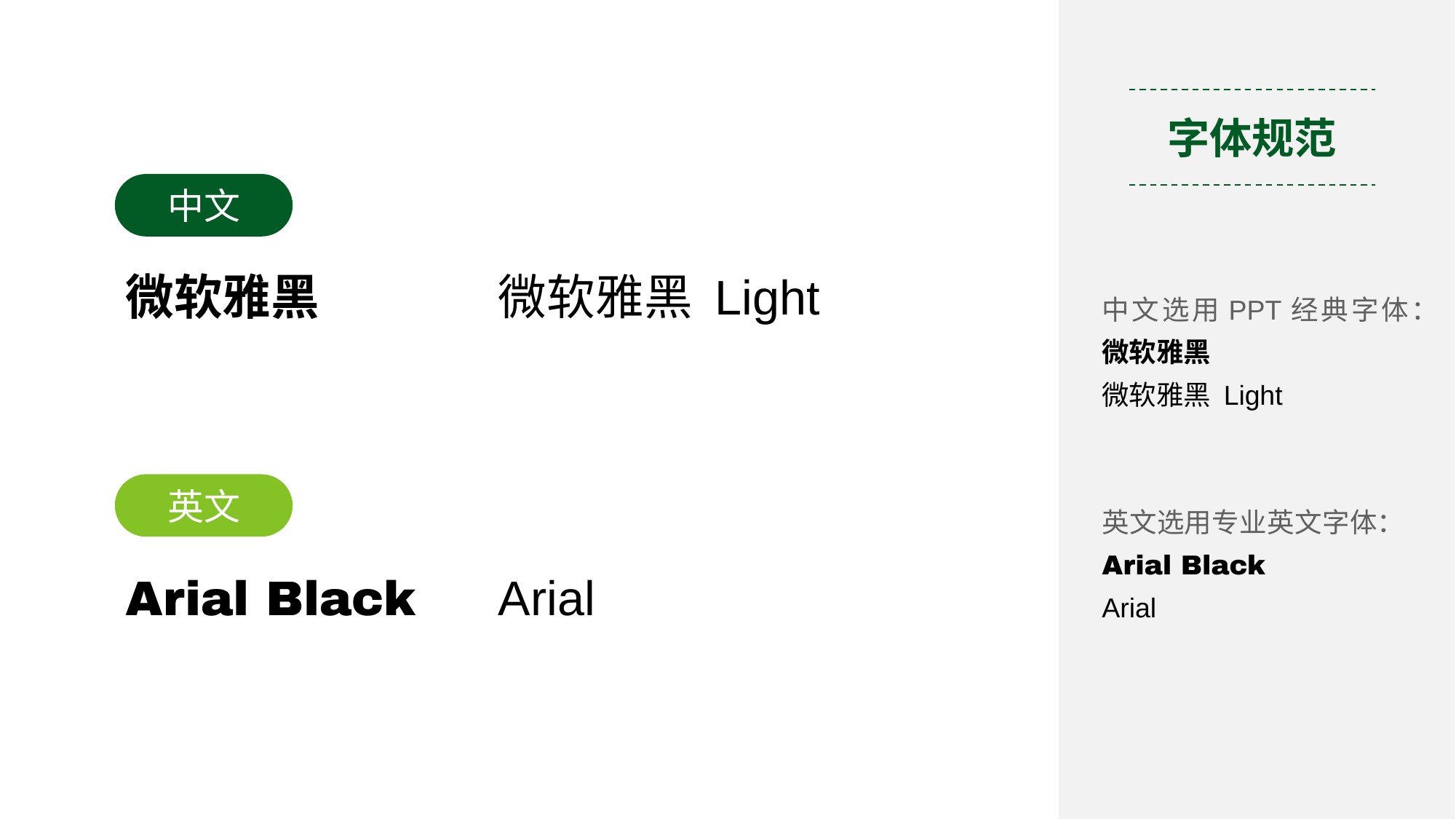

字体规范
中文
微软雅黑
微软雅黑 Light
中文选用PPT经典字体：
微软雅黑
微软雅黑 Light

英文选用专业英文字体：Arial Black
Arial

英文
Arial Black
Arial